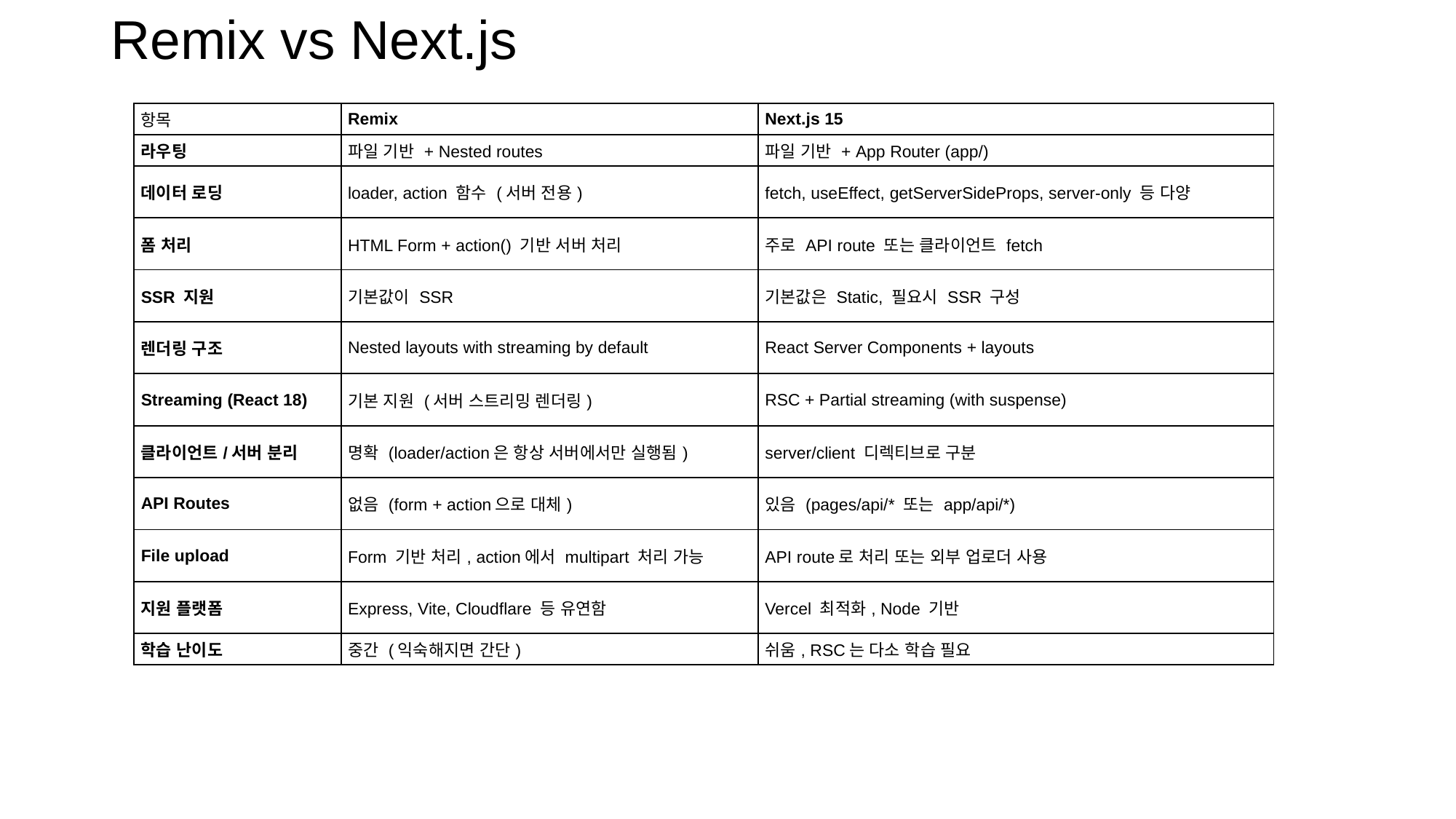

# Remix vs Next.js
| 항목 | Remix | Next.js 15 |
| --- | --- | --- |
| 라우팅 | 파일 기반 + Nested routes | 파일 기반 + App Router (app/) |
| 데이터 로딩 | loader, action 함수 (서버 전용) | fetch, useEffect, getServerSideProps, server-only 등 다양 |
| 폼 처리 | HTML Form + action() 기반 서버 처리 | 주로 API route 또는 클라이언트 fetch |
| SSR 지원 | 기본값이 SSR | 기본값은 Static, 필요시 SSR 구성 |
| 렌더링 구조 | Nested layouts with streaming by default | React Server Components + layouts |
| Streaming (React 18) | 기본 지원 (서버 스트리밍 렌더링) | RSC + Partial streaming (with suspense) |
| 클라이언트/서버 분리 | 명확 (loader/action은 항상 서버에서만 실행됨) | server/client 디렉티브로 구분 |
| API Routes | 없음 (form + action으로 대체) | 있음 (pages/api/\* 또는 app/api/\*) |
| File upload | Form 기반 처리, action에서 multipart 처리 가능 | API route로 처리 또는 외부 업로더 사용 |
| 지원 플랫폼 | Express, Vite, Cloudflare 등 유연함 | Vercel 최적화, Node 기반 |
| 학습 난이도 | 중간 (익숙해지면 간단) | 쉬움, RSC는 다소 학습 필요 |